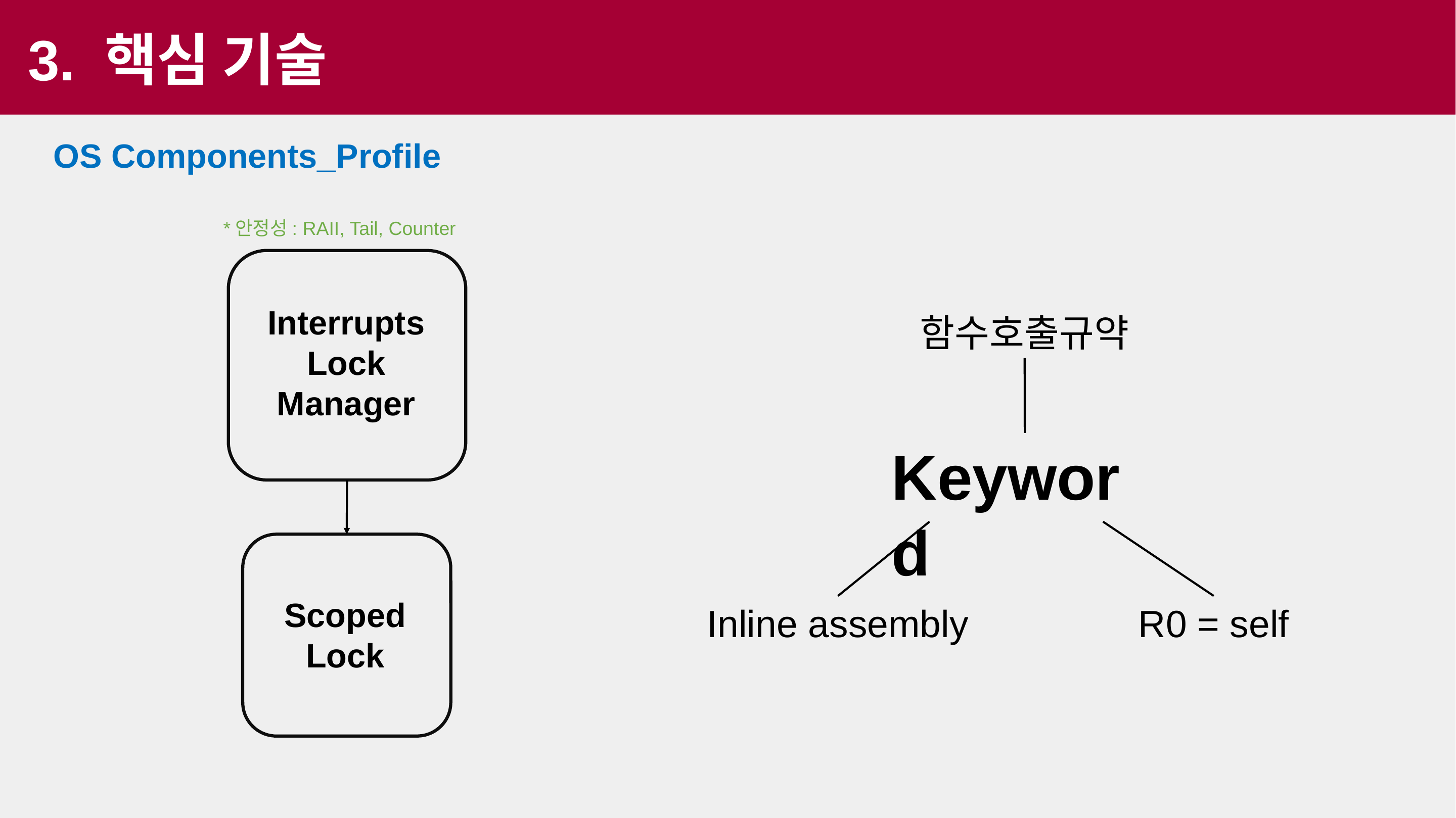

3. 핵심 기술
OS Components_Profile
*안정성: RAII, Tail, Counter

Interrupts Lock Manager
함수호출규약
Keyword

Scoped Lock
R0 = self
Inline assembly